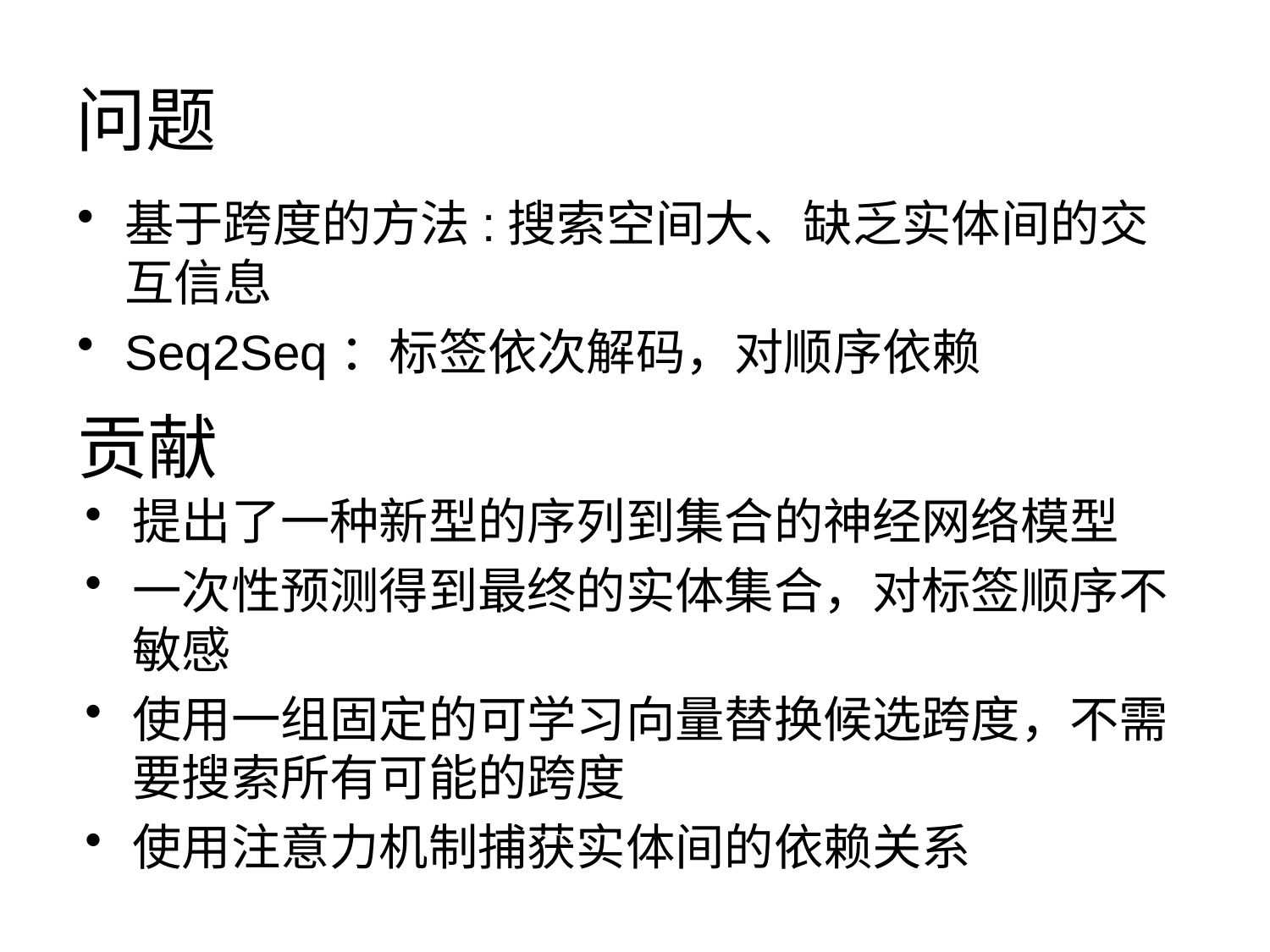

# 问题
基于跨度的方法:搜索空间大、缺乏实体间的交互信息
Seq2Seq：标签依次解码，对顺序依赖
贡献
提出了一种新型的序列到集合的神经网络模型
一次性预测得到最终的实体集合，对标签顺序不敏感
使用一组固定的可学习向量替换候选跨度，不需要搜索所有可能的跨度
使用注意力机制捕获实体间的依赖关系